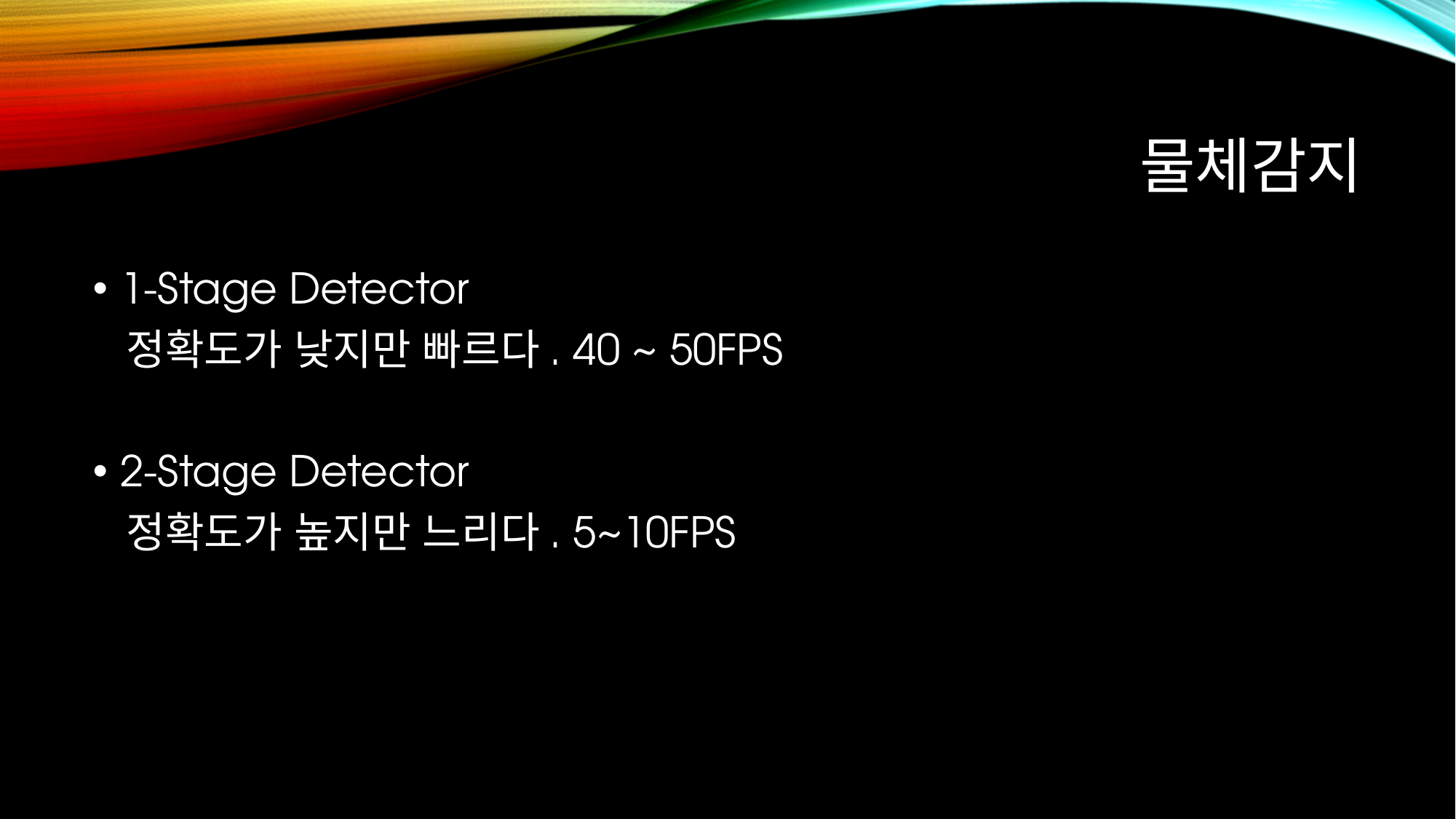

# 물체감지
1-Stage Detector
  정확도가 낮지만 빠르다. 40 ~ 50FPS

2-Stage Detector
  정확도가 높지만 느리다. 5~10FPS